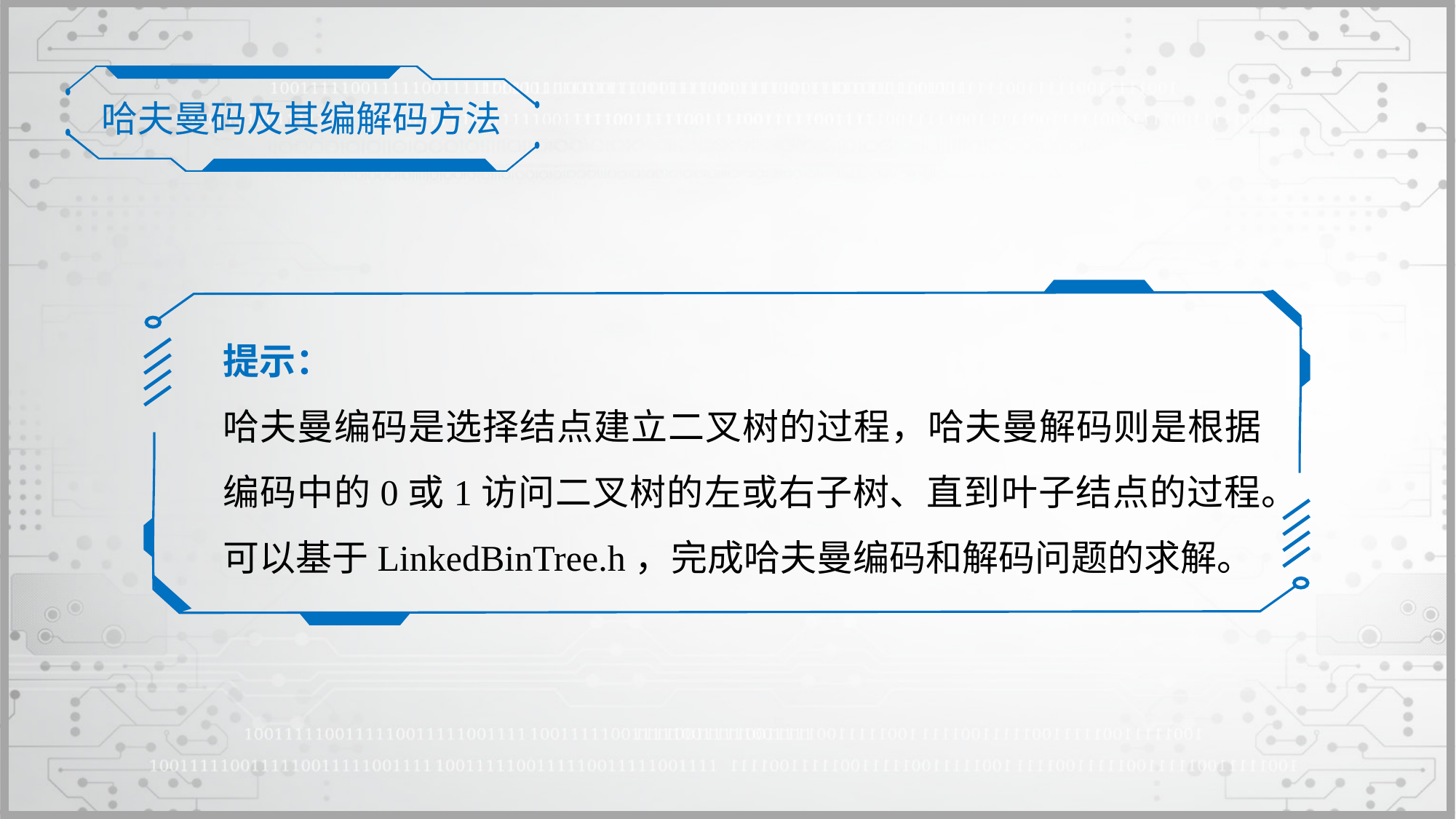

哈夫曼码及其编解码方法

提示：
哈夫曼编码是选择结点建立二叉树的过程，哈夫曼解码则是根据编码中的0或1访问二叉树的左或右子树、直到叶子结点的过程。
可以基于LinkedBinTree.h，完成哈夫曼编码和解码问题的求解。